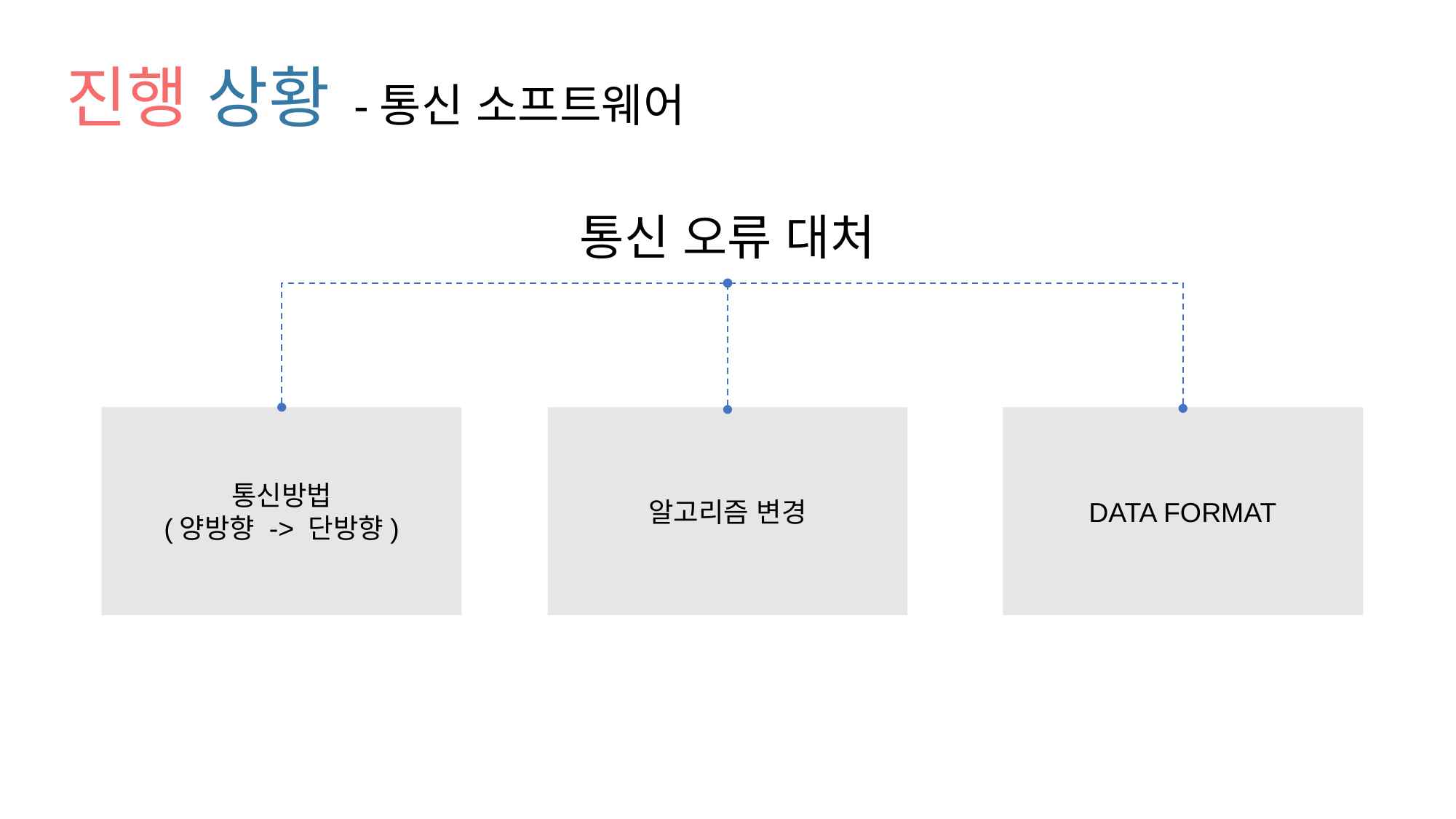

# 진행 상황 -통신 소프트웨어
통신 오류 대처
통신방법
(양방향 -> 단방향)
알고리즘 변경
DATA FORMAT